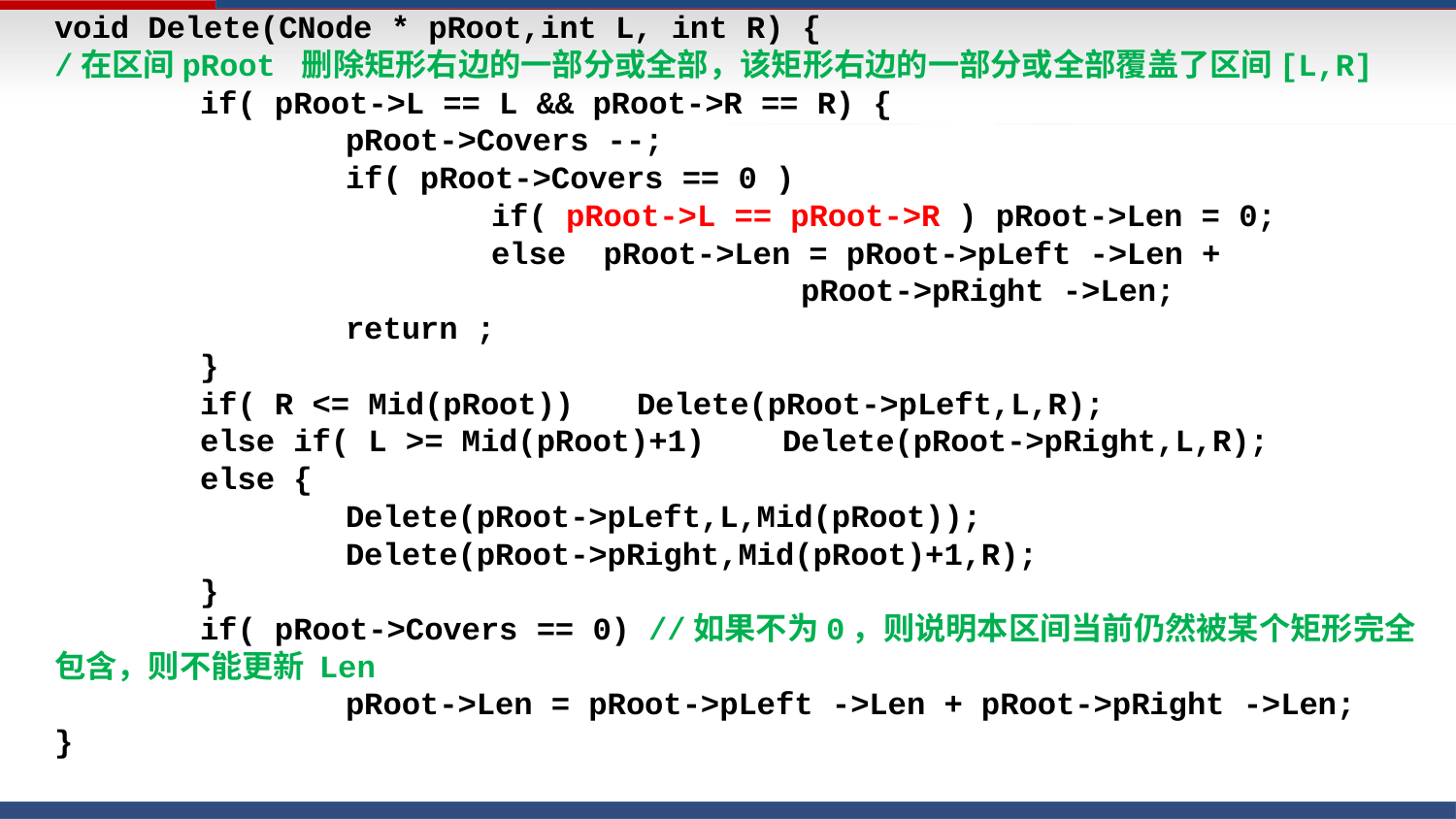

void Delete(CNode * pRoot,int L, int R) {
/在区间pRoot 删除矩形右边的一部分或全部，该矩形右边的一部分或全部覆盖了区间[L,R]
	if( pRoot->L == L && pRoot->R == R) {
		pRoot->Covers --;
		if( pRoot->Covers == 0 )
			if( pRoot->L == pRoot->R ) pRoot->Len = 0;
			else  pRoot->Len = pRoot->pLeft ->Len +
					 pRoot->pRight ->Len;
		return ;
	}
	if( R <= Mid(pRoot))  	Delete(pRoot->pLeft,L,R);
	else if( L >= Mid(pRoot)+1)	Delete(pRoot->pRight,L,R);		else {
		Delete(pRoot->pLeft,L,Mid(pRoot));
		Delete(pRoot->pRight,Mid(pRoot)+1,R);
	}
	if( pRoot->Covers == 0) //如果不为0，则说明本区间当前仍然被某个矩形完全包含，则不能更新 Len
		pRoot->Len = pRoot->pLeft ->Len + pRoot->pRight ->Len;
}